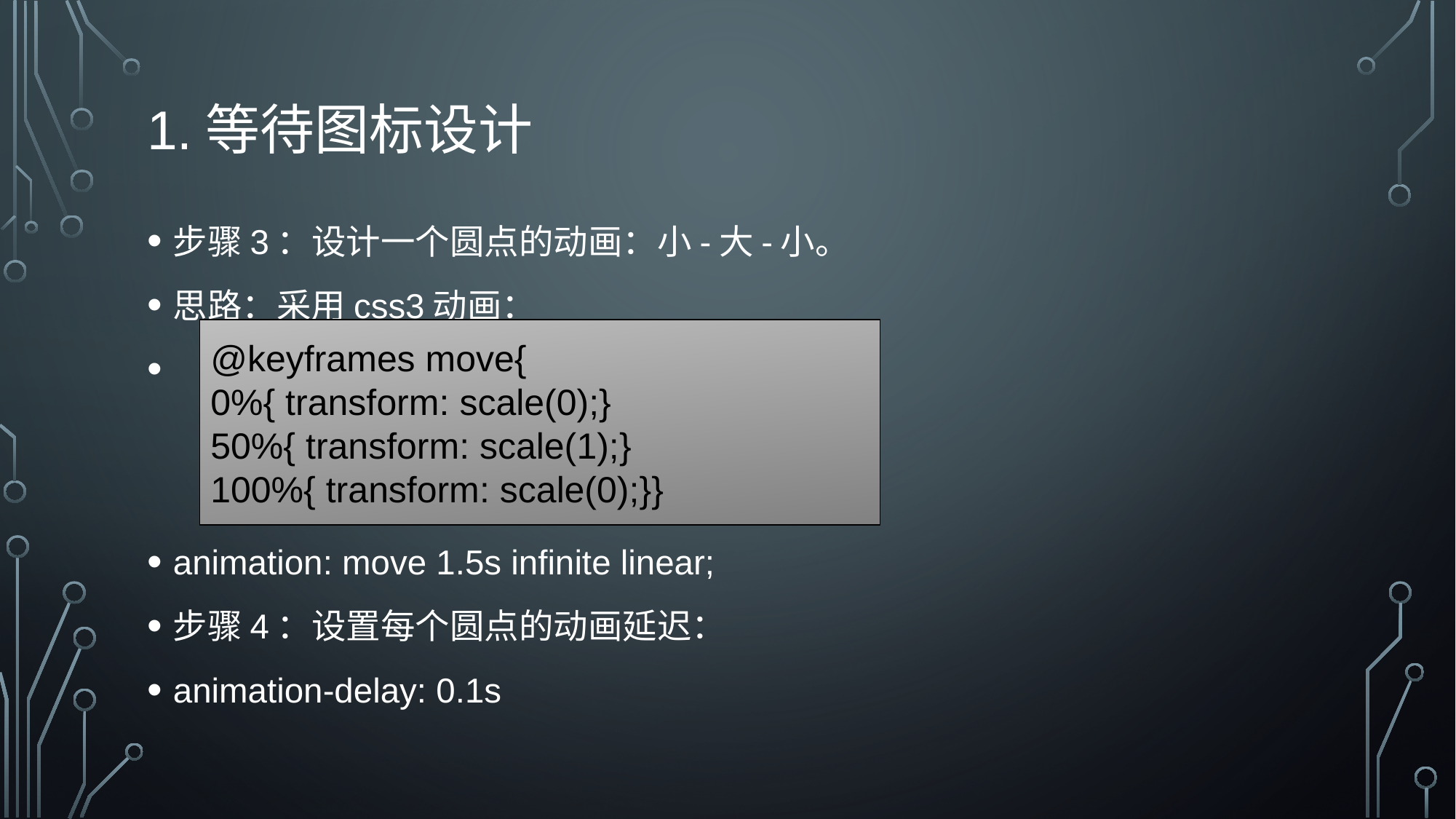

# 1.等待图标设计
步骤3：设计一个圆点的动画：小-大-小。
思路：采用css3动画：

animation: move 1.5s infinite linear;
步骤4：设置每个圆点的动画延迟：
animation-delay: 0.1s
@keyframes move{
0%{ transform: scale(0);}
50%{ transform: scale(1);}
100%{ transform: scale(0);}}